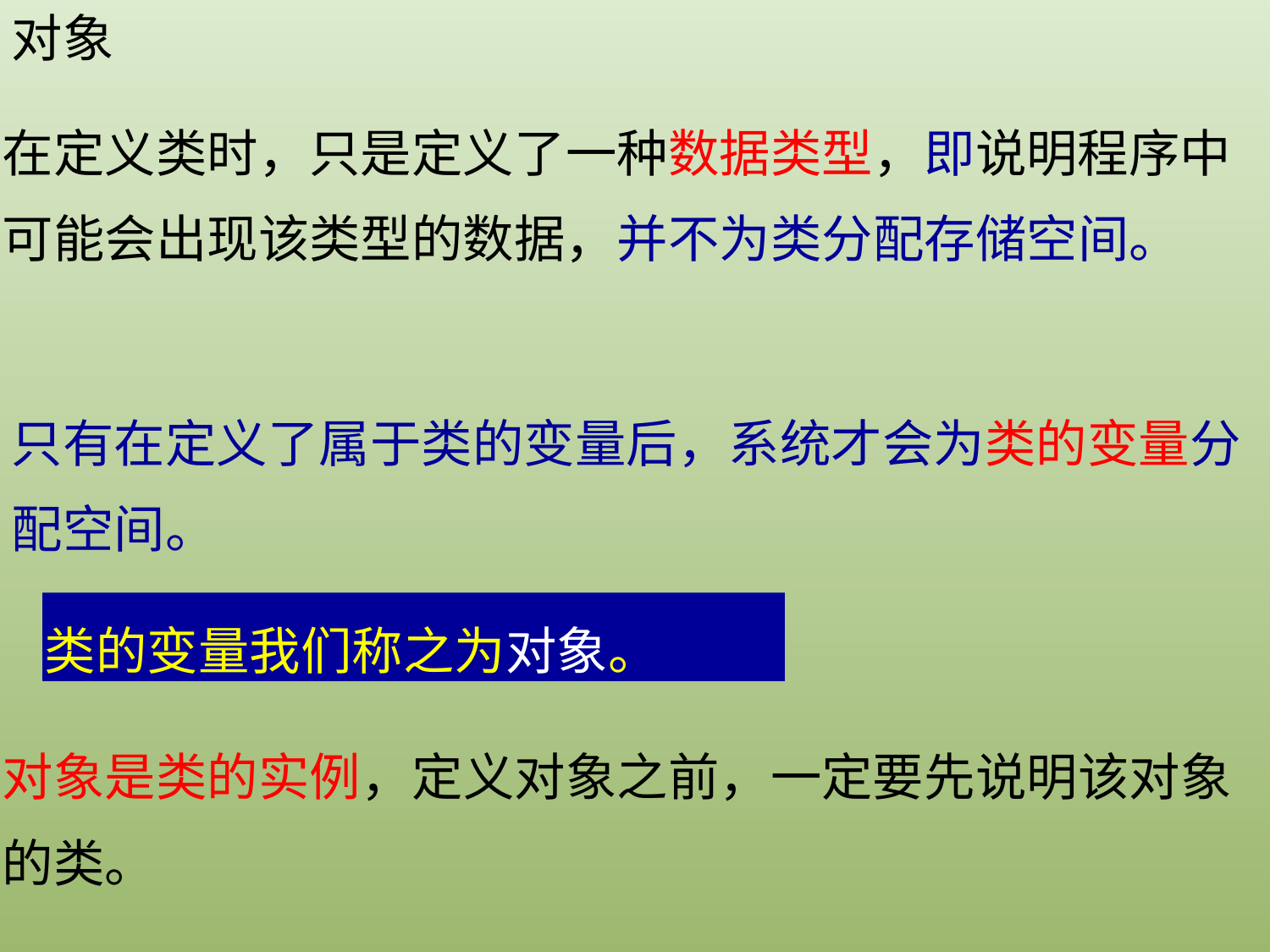

对象
在定义类时，只是定义了一种数据类型，即说明程序中可能会出现该类型的数据，并不为类分配存储空间。
只有在定义了属于类的变量后，系统才会为类的变量分配空间。
类的变量我们称之为对象。
对象是类的实例，定义对象之前，一定要先说明该对象的类。
610